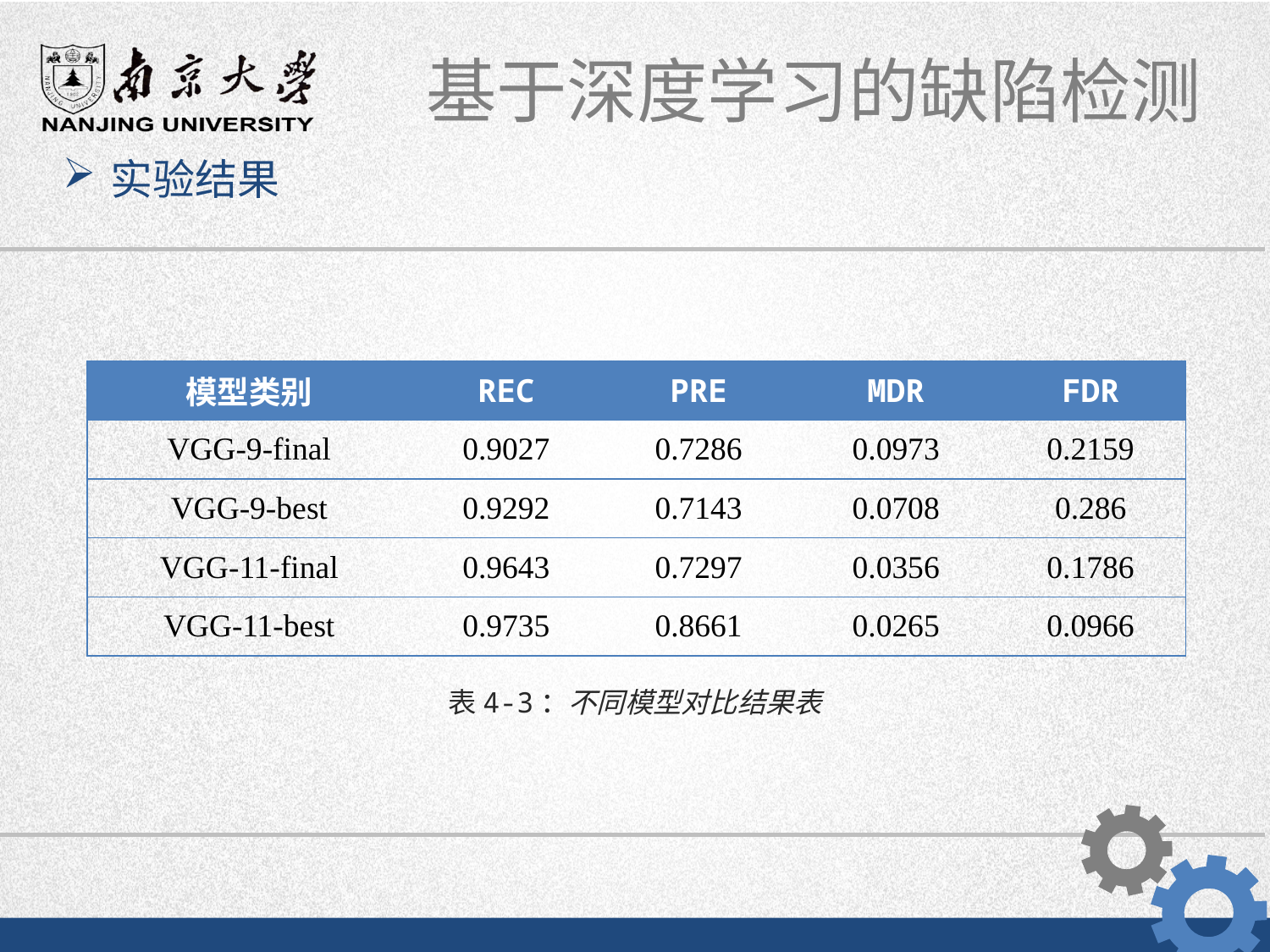

实验结果
| 模型类别 | REC | PRE | MDR | FDR |
| --- | --- | --- | --- | --- |
| VGG-9-final | 0.9027 | 0.7286 | 0.0973 | 0.2159 |
| VGG-9-best | 0.9292 | 0.7143 | 0.0708 | 0.286 |
| VGG-11-final | 0.9643 | 0.7297 | 0.0356 | 0.1786 |
| VGG-11-best | 0.9735 | 0.8661 | 0.0265 | 0.0966 |
表4-3：不同模型对比结果表